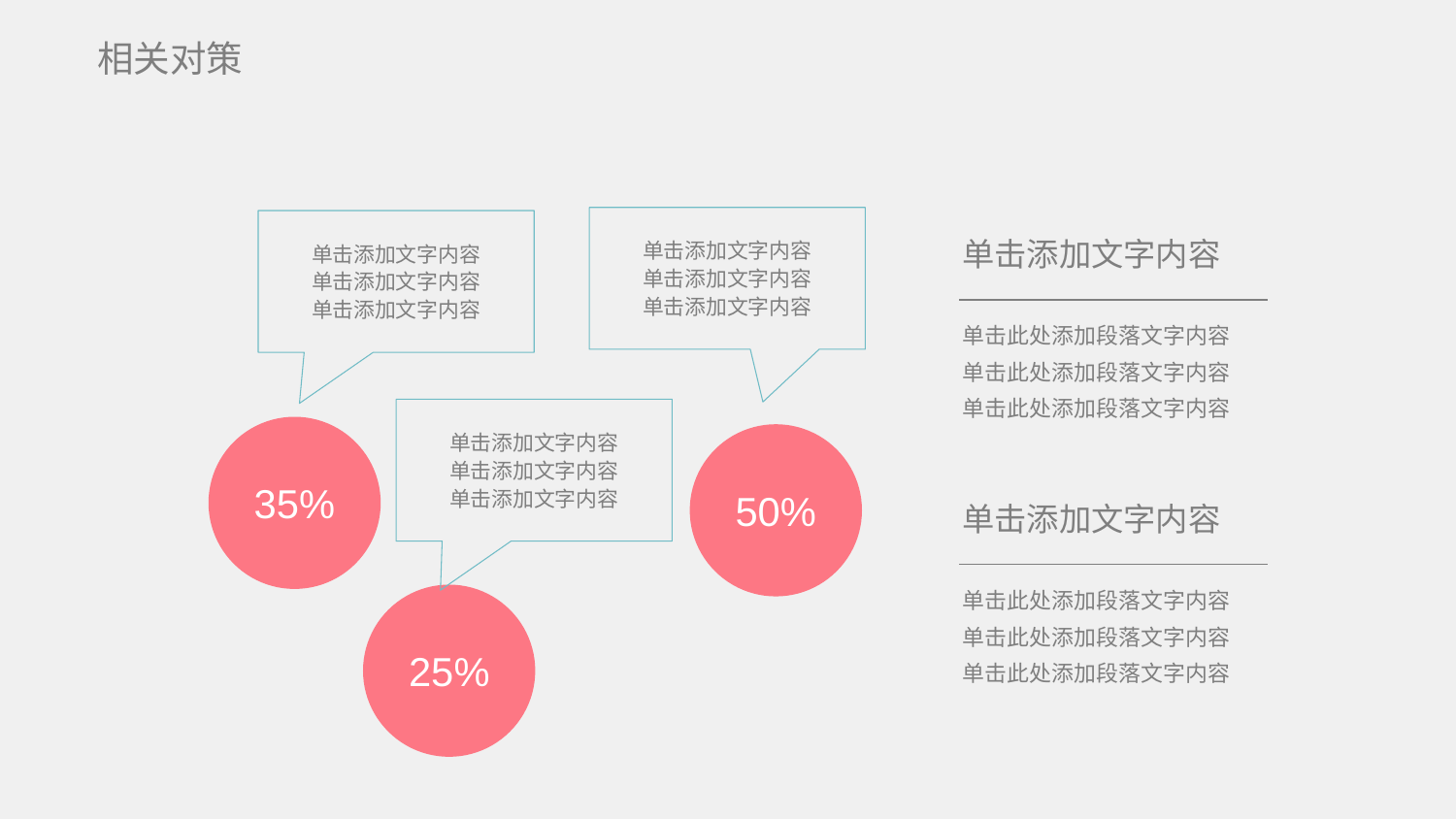

相关对策

单击添加文字内容
单击添加文字内容
单击添加文字内容

单击添加文字内容
单击添加文字内容
单击添加文字内容

单击添加文字内容
单击此处添加段落文字内容
单击此处添加段落文字内容
单击此处添加段落文字内容

单击添加文字内容
单击添加文字内容
单击添加文字内容

35%
50%
单击添加文字内容
单击此处添加段落文字内容
单击此处添加段落文字内容
单击此处添加段落文字内容
25%